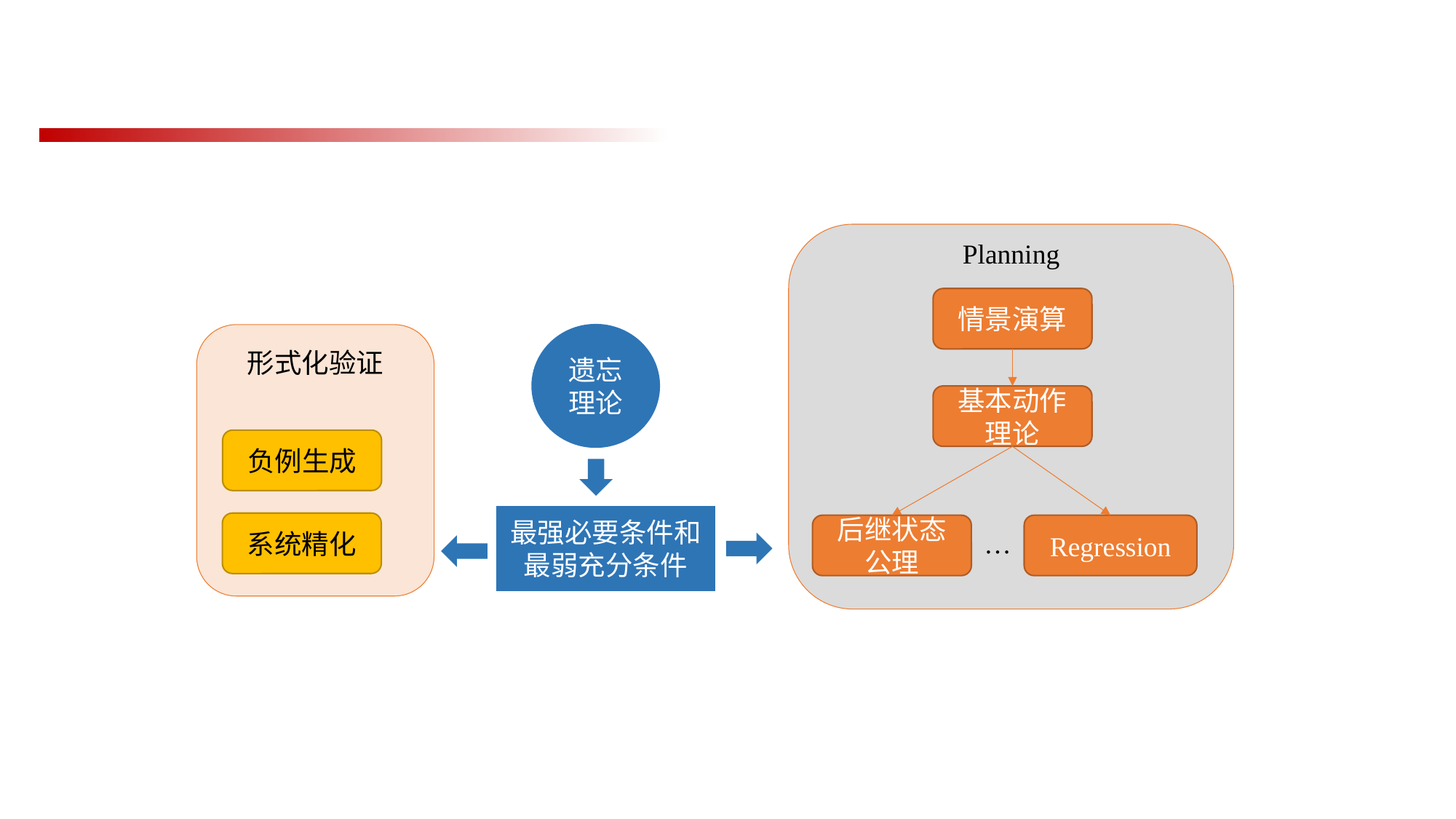

#
Planning

情景演算
形式化验证

遗忘理论
基本动作理论
负例生成

最强必要条件和最弱充分条件
系统精化
后继状态公理
Regression
…